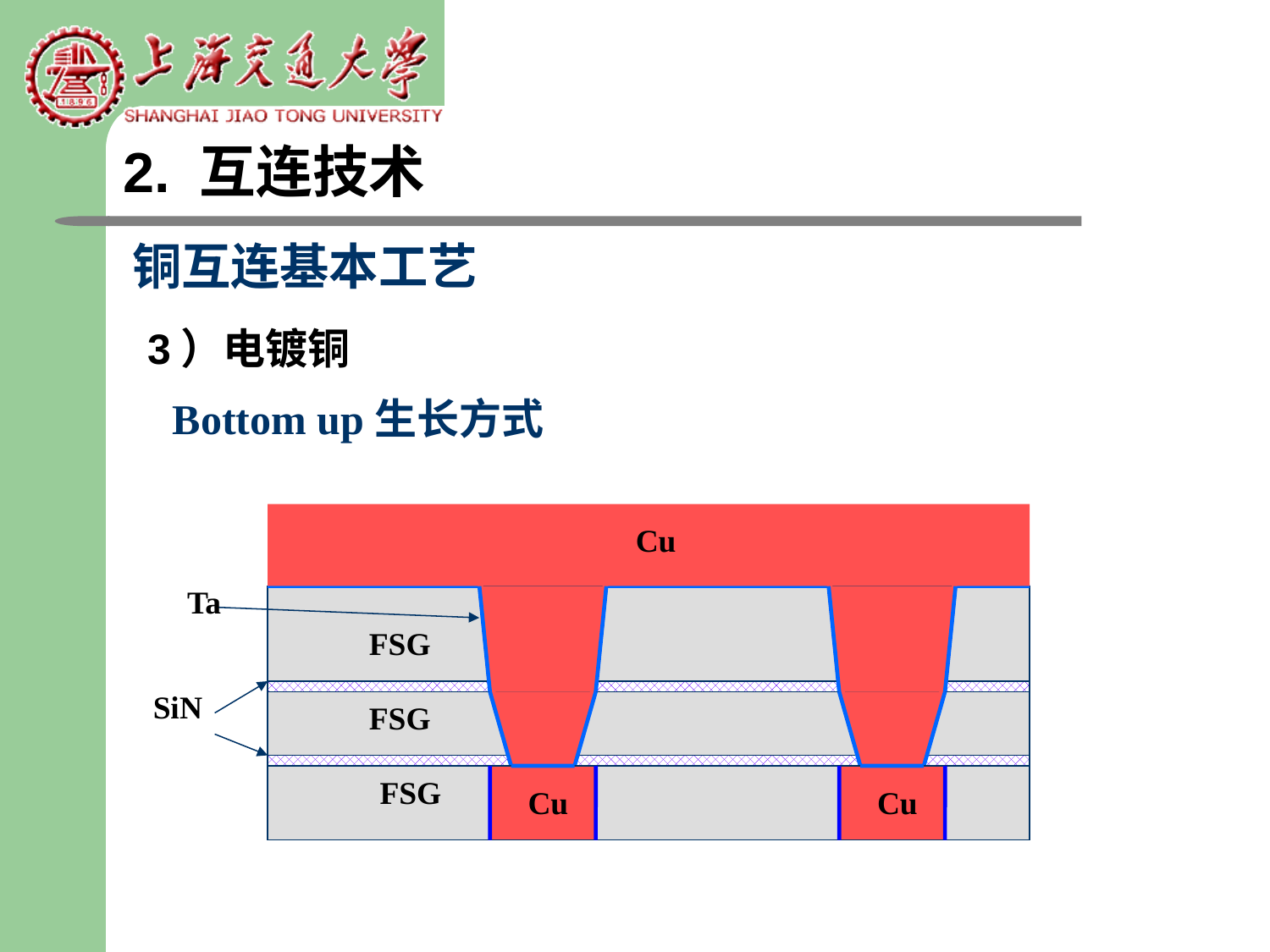

2. 互连技术
铜互连基本工艺
3）电镀铜
Bottom up生长方式

Cu
Ta

FSG
SiN

FSG

FSG

Cu
Cu